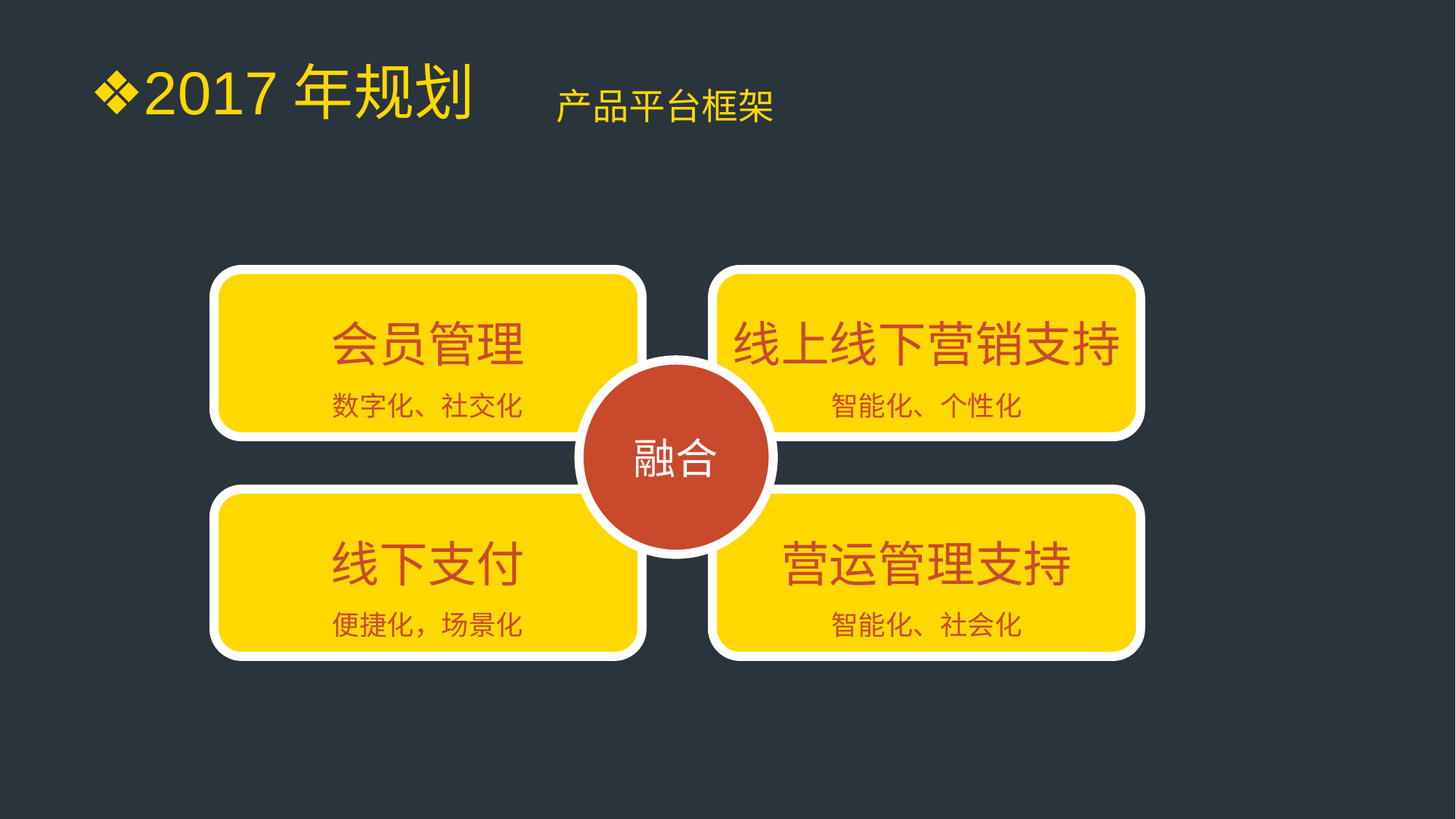

❖2017年规划
产品平台框架
会员管理
数字化、社交化
线上线下营销支持
智能化、个性化
融合
线下支付
便捷化，场景化
营运管理支持
智能化、社会化